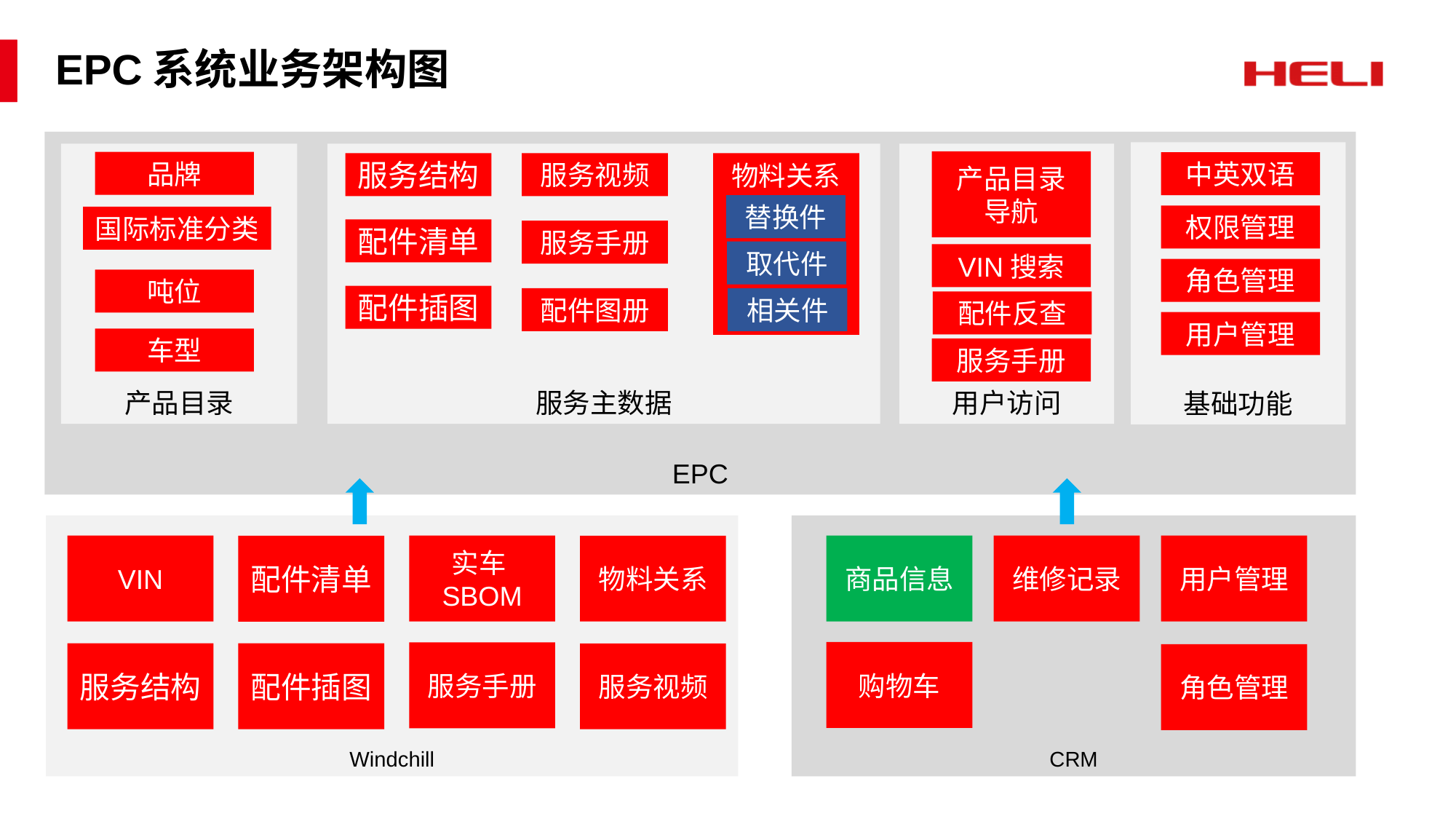

# EPC系统业务架构图
EPC
基础功能
用户访问
产品目录
服务主数据
产品目录
导航
品牌
中英双语
服务视频
服务结构
物料关系
替换件
权限管理
国际标准分类
配件清单
服务手册
取代件
VIN搜索
角色管理
吨位
配件插图
配件图册
相关件
配件反查
用户管理
车型
服务手册

Windchill
CRM
VIN
商品信息
维修记录
用户管理
实车SBOM
物料关系
配件清单
购物车
服务手册
服务结构
配件插图
服务视频
角色管理